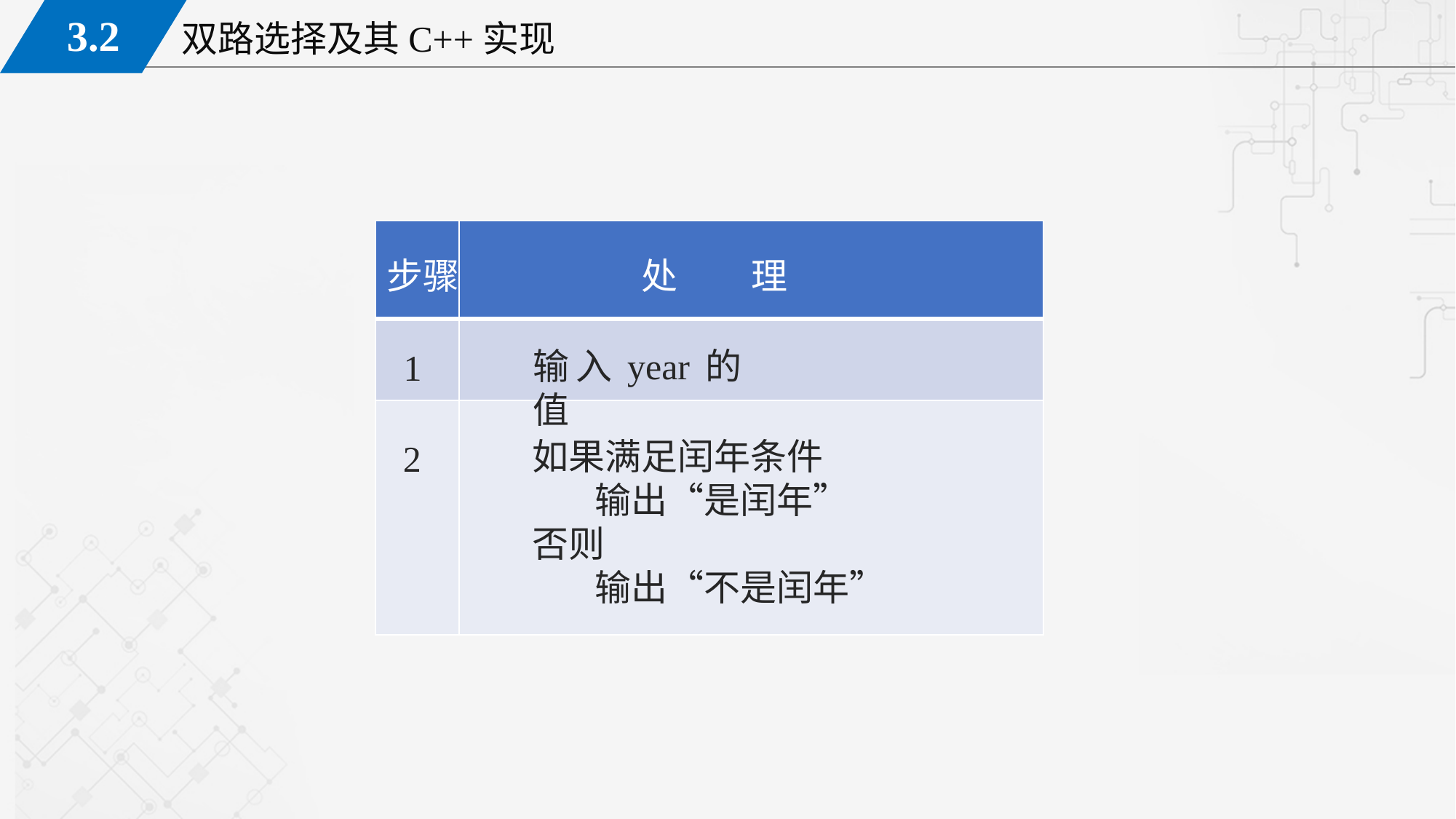

|  |  |
| --- | --- |
|  |  |
|  |  |
步骤
处         理
输入year的值
1
如果满足闰年条件
		输出“是闰年”
否则
		输出“不是闰年”
2